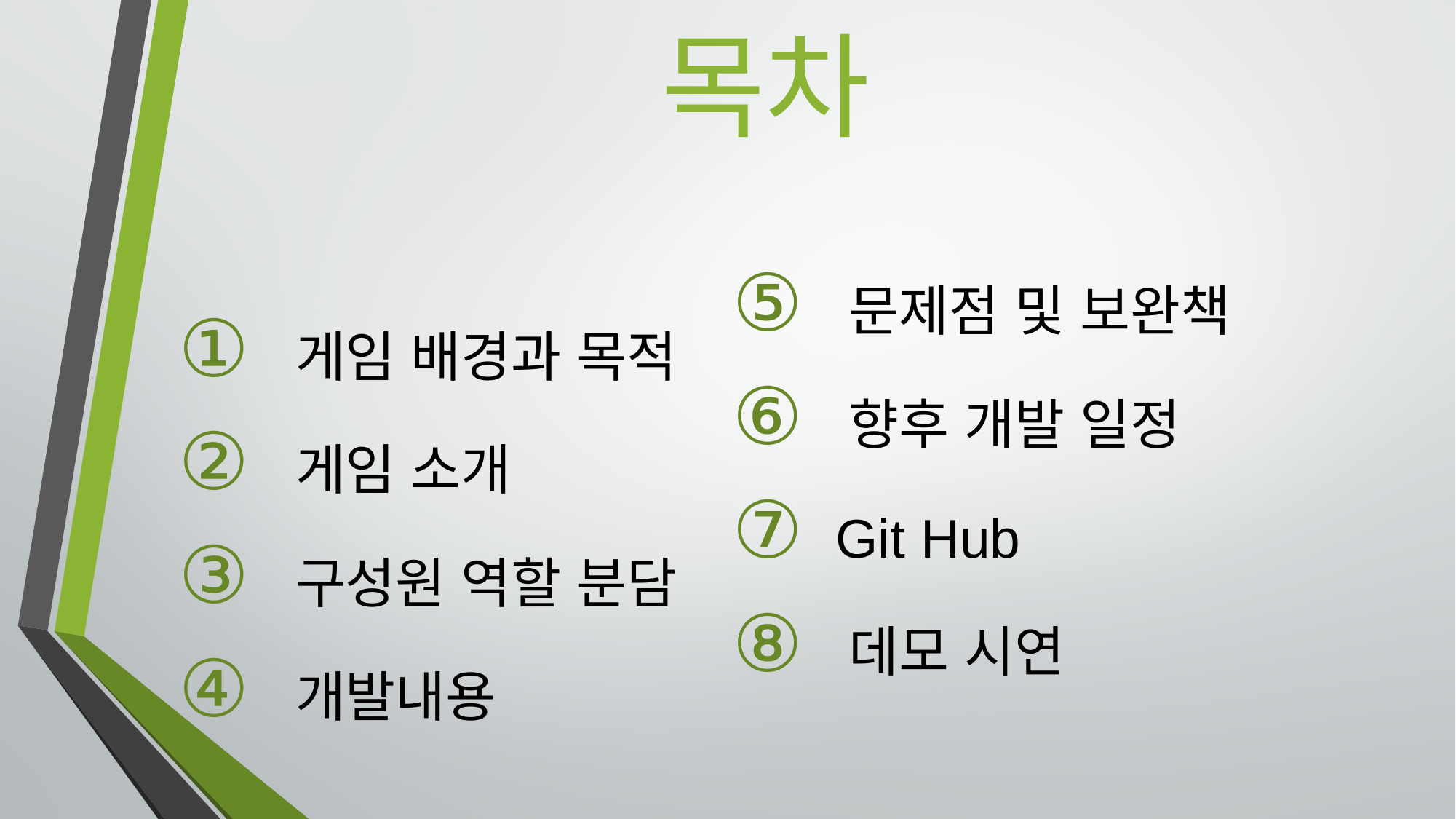

# 목차
 문제점 및 보완책
 향후 개발 일정
 Git Hub
 데모 시연

 게임 배경과 목적
 게임 소개
 구성원 역할 분담
 개발내용